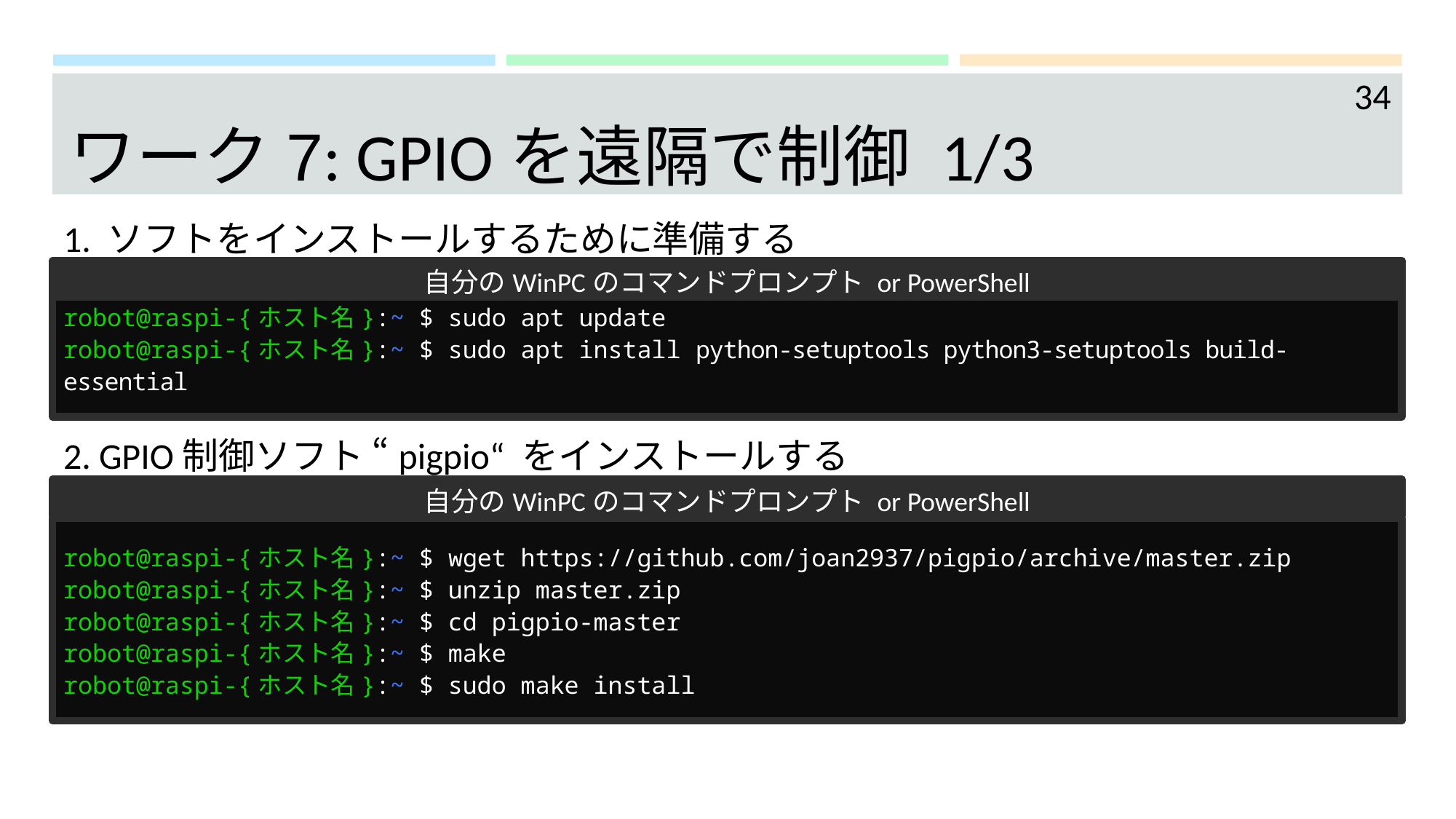

34
# ワーク7: GPIOを遠隔で制御 1/3
1. ソフトをインストールするために準備する
自分のWinPCのコマンドプロンプト or PowerShell
robot@raspi-{ホスト名}:~ $ sudo apt update
robot@raspi-{ホスト名}:~ $ sudo apt install python-setuptools python3-setuptools build-essential
2. GPIO制御ソフト “pigpio“ をインストールする
自分のWinPCのコマンドプロンプト or PowerShell
robot@raspi-{ホスト名}:~ $ wget https://github.com/joan2937/pigpio/archive/master.zip
robot@raspi-{ホスト名}:~ $ unzip master.zip
robot@raspi-{ホスト名}:~ $ cd pigpio-master
robot@raspi-{ホスト名}:~ $ make
robot@raspi-{ホスト名}:~ $ sudo make install